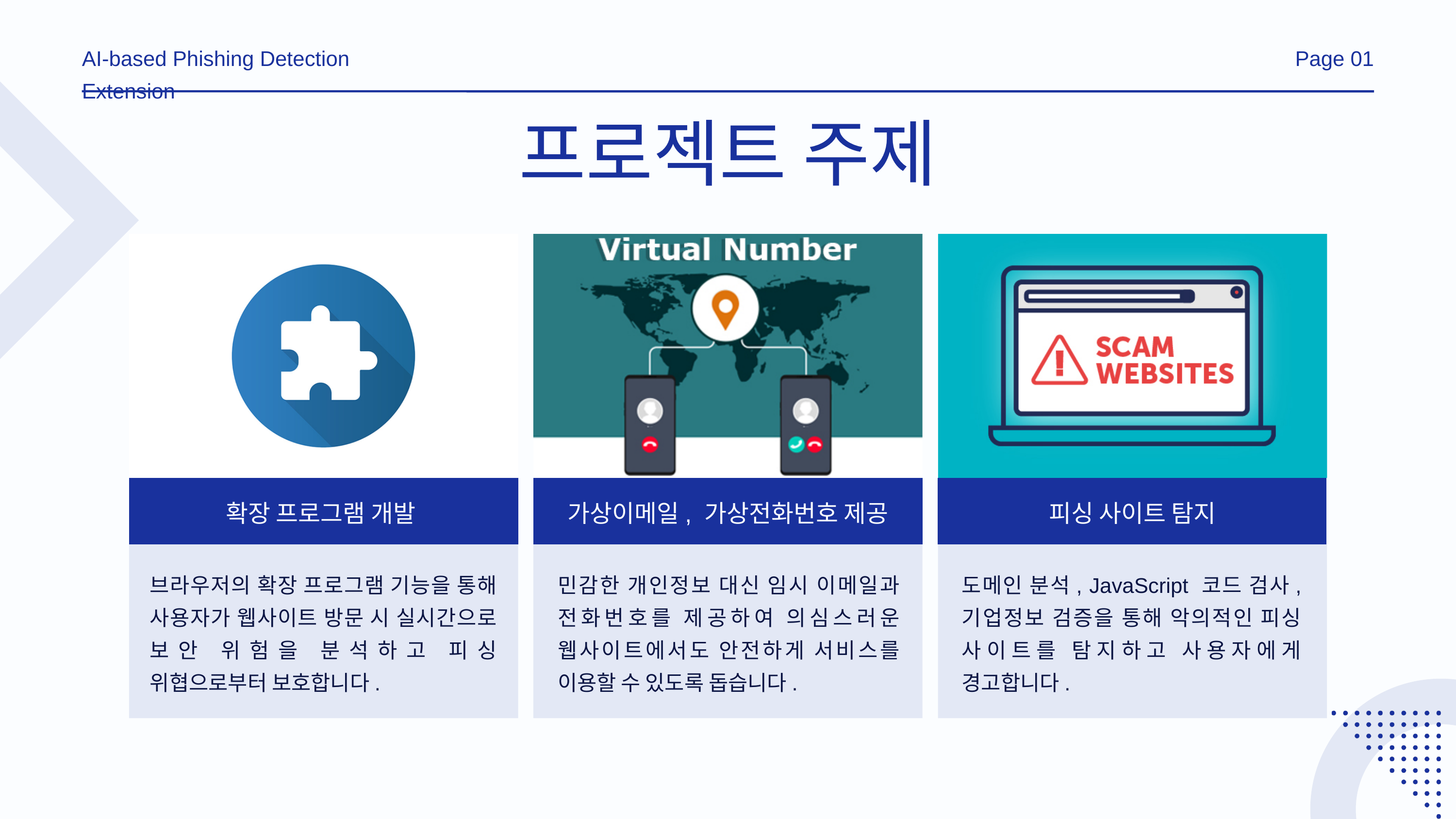

AI-based Phishing Detection Extension

Page 01

프로젝트 주제

확장 프로그램 개발
가상이메일, 가상전화번호 제공
피싱 사이트 탐지

브라우저의 확장 프로그램 기능을 통해 사용자가 웹사이트 방문 시 실시간으로 보안 위험을 분석하고 피싱 위협으로부터 보호합니다.
민감한 개인정보 대신 임시 이메일과 전화번호를 제공하여 의심스러운 웹사이트에서도 안전하게 서비스를 이용할 수 있도록 돕습니다.

도메인 분석, JavaScript 코드 검사, 기업정보 검증을 통해 악의적인 피싱 사이트를 탐지하고 사용자에게 경고합니다.